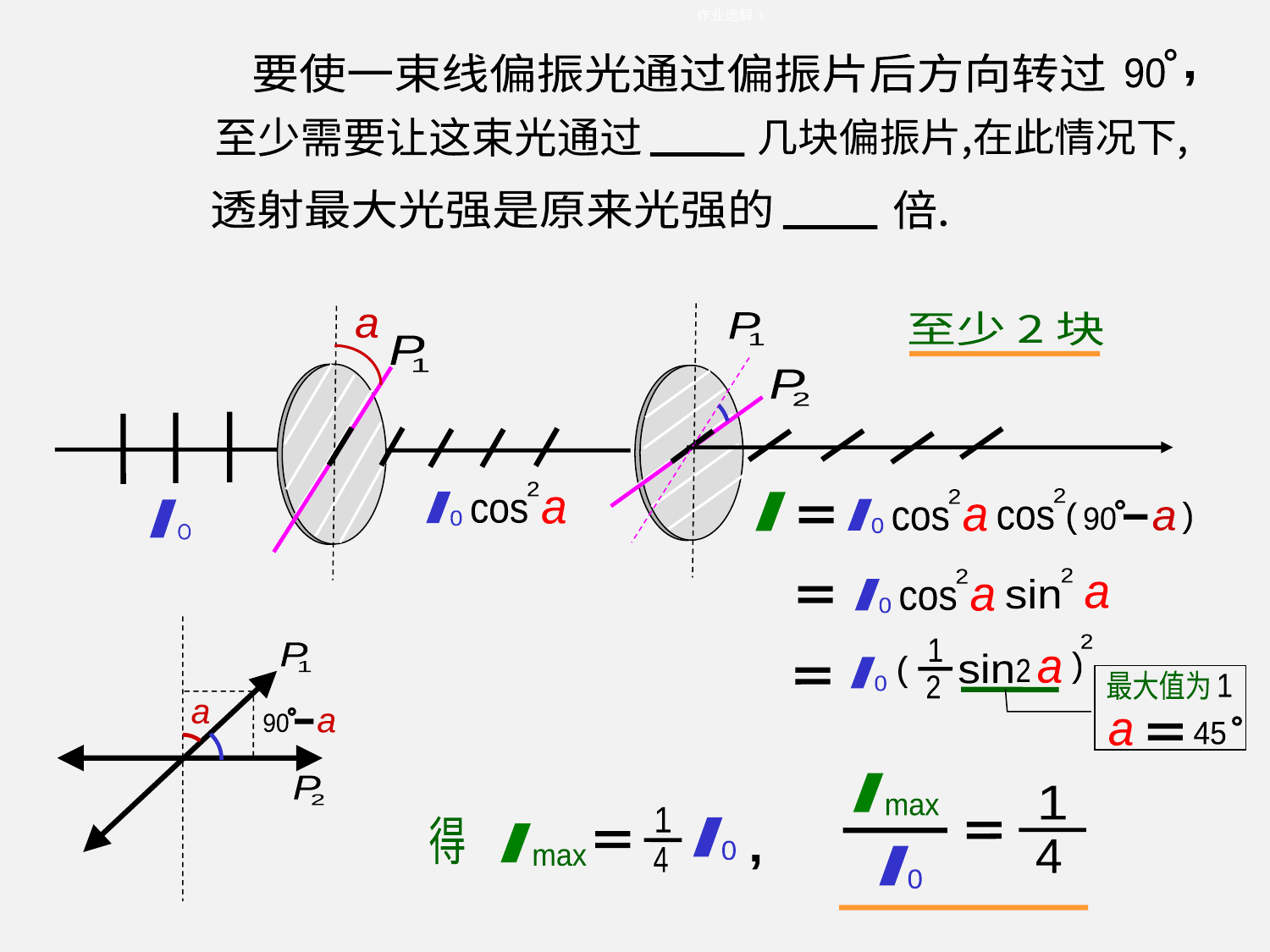

作业选解3

90
要使一束线偏振光通过偏振片后方向转过
,
至少需要让这束光通过
几块偏振片,在此情况下,

透射最大光强是原来光强的
倍.

P
1
α
P
1

P
2

2
α
cos
I
0
2
2
α
cos
I
0
I

I
O

90
α

(
(
cos
至少 2 块

2
2
α
cos

I
0
sin
α

P
1

α

90
α

P
2
2
1

2
(
sin
(
α
I
0

2

最大值为
1

α
45

I
max
1

4

I
0

1

4
得
I
0

I
max
,